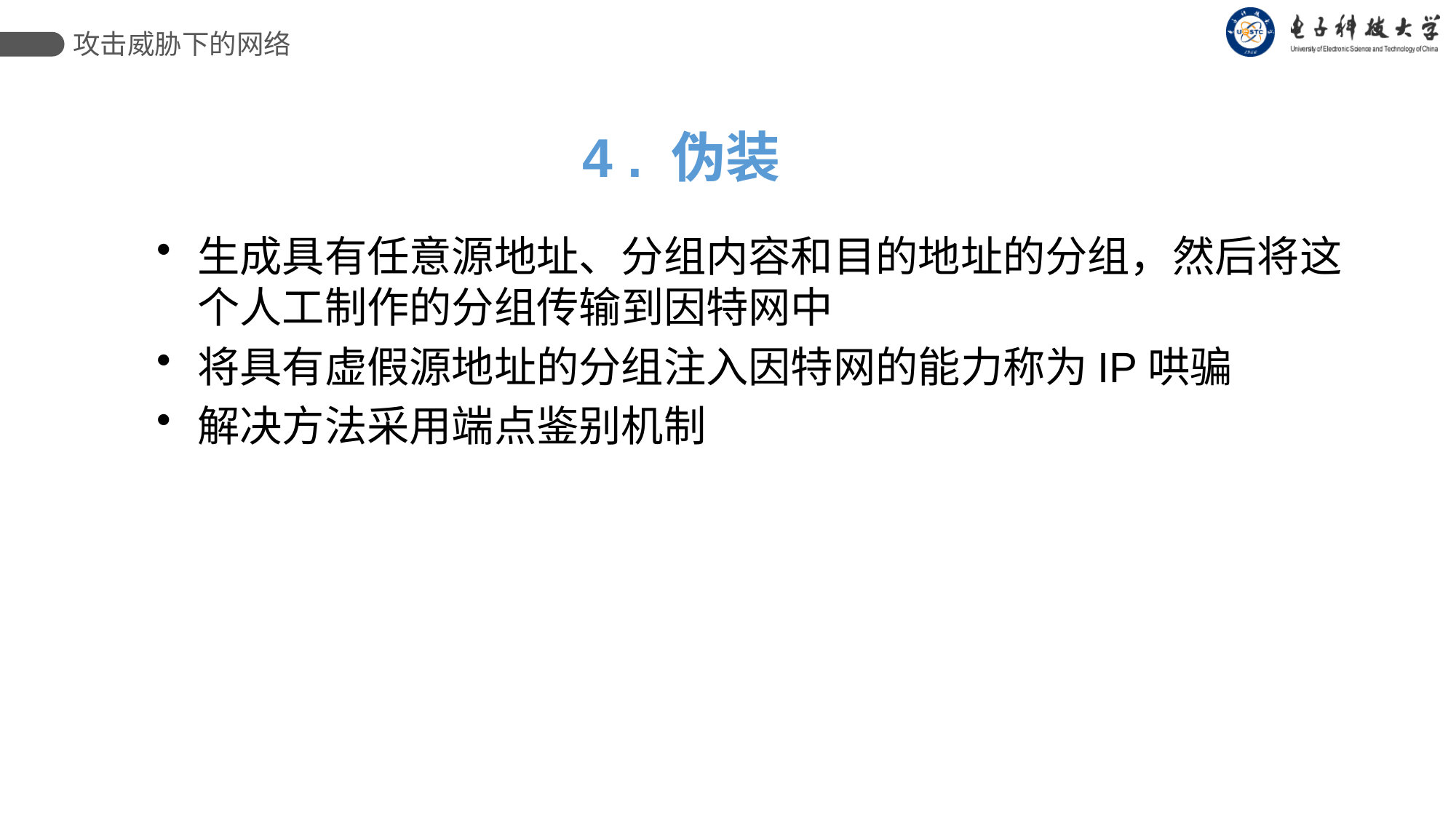

攻击威胁下的网络

                                 4 . 伪装
生成具有任意源地址、分组内容和目的地址的分组，然后将这个人工制作的分组传输到因特网中
将具有虚假源地址的分组注入因特网的能力称为IP哄骗
解决方法采用端点鉴别机制